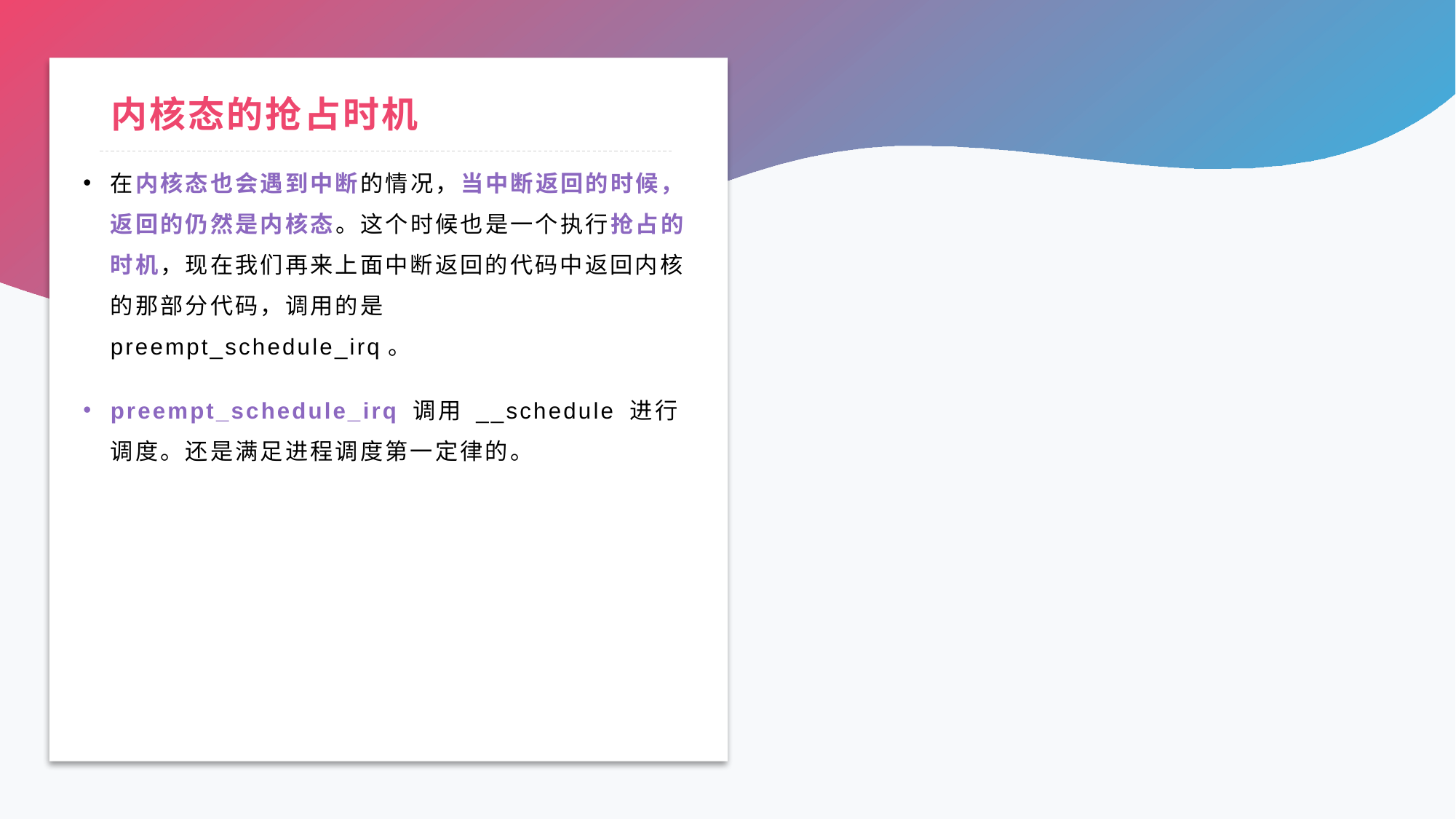

# 内核态的抢占时机
在内核态也会遇到中断的情况，当中断返回的时候，返回的仍然是内核态。这个时候也是一个执行抢占的时机，现在我们再来上面中断返回的代码中返回内核的那部分代码，调用的是 preempt_schedule_irq。
preempt_schedule_irq 调用 __schedule 进行调度。还是满足进程调度第一定律的。